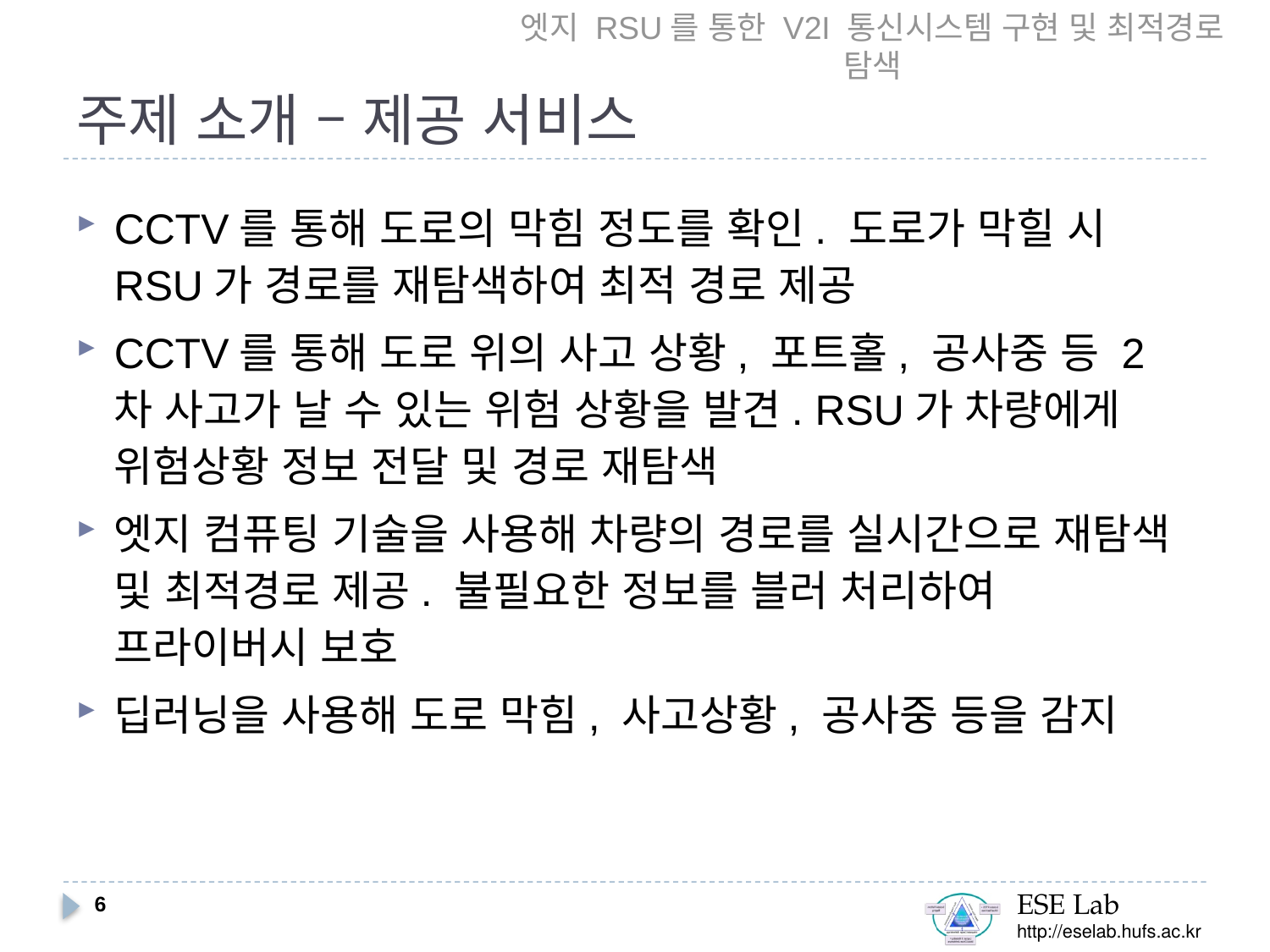

엣지 RSU를 통한 V2I 통신시스템 구현 및 최적경로 탐색
# 주제 소개 – 제공 서비스
CCTV를 통해 도로의 막힘 정도를 확인. 도로가 막힐 시 RSU가 경로를 재탐색하여 최적 경로 제공
CCTV를 통해 도로 위의 사고 상황, 포트홀, 공사중 등 2차 사고가 날 수 있는 위험 상황을 발견. RSU가 차량에게 위험상황 정보 전달 및 경로 재탐색
엣지 컴퓨팅 기술을 사용해 차량의 경로를 실시간으로 재탐색 및 최적경로 제공. 불필요한 정보를 블러 처리하여 프라이버시 보호
딥러닝을 사용해 도로 막힘, 사고상황, 공사중 등을 감지